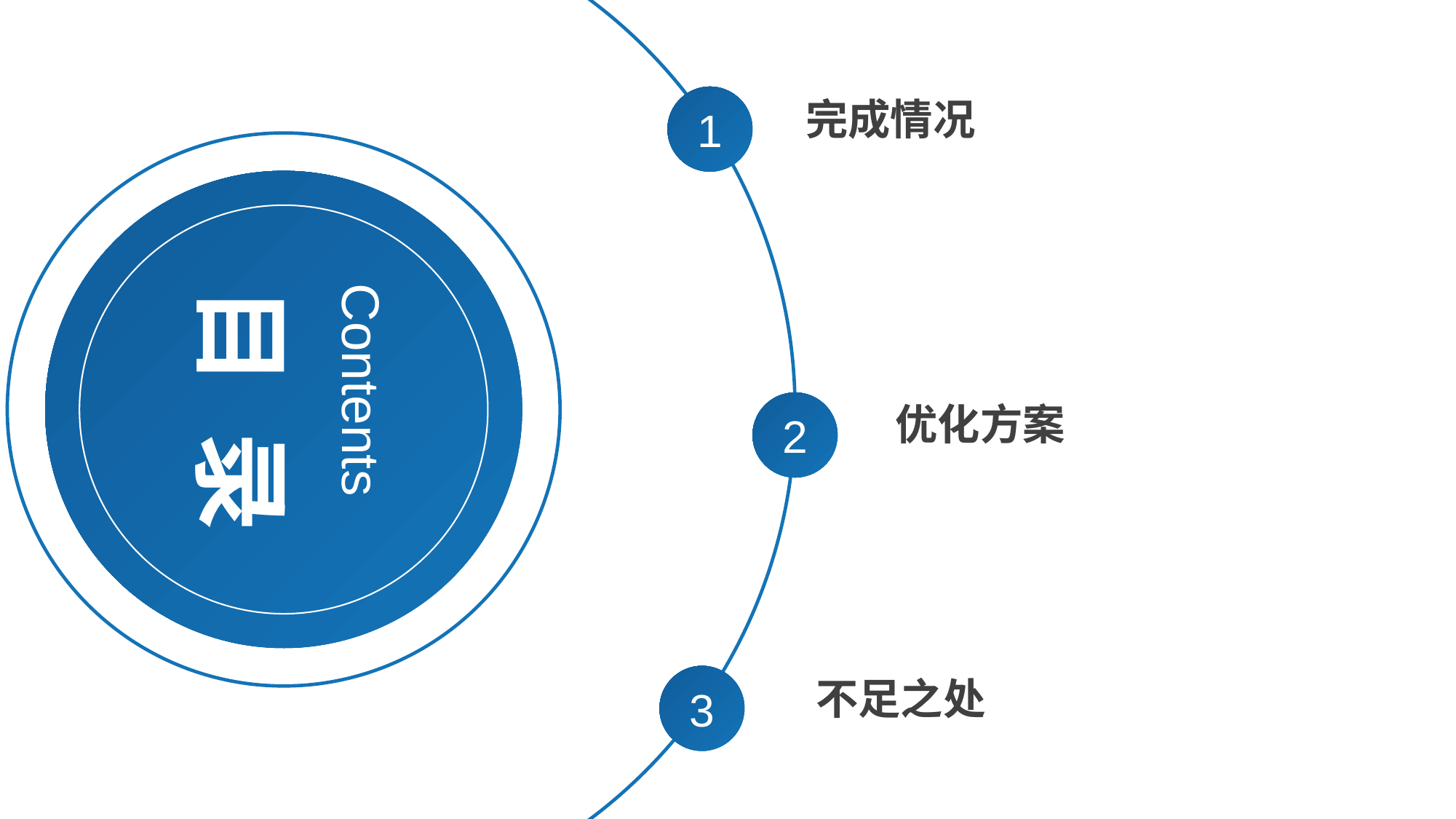

1
完成情况

Contents
目  录
优化方案

2
3
不足之处